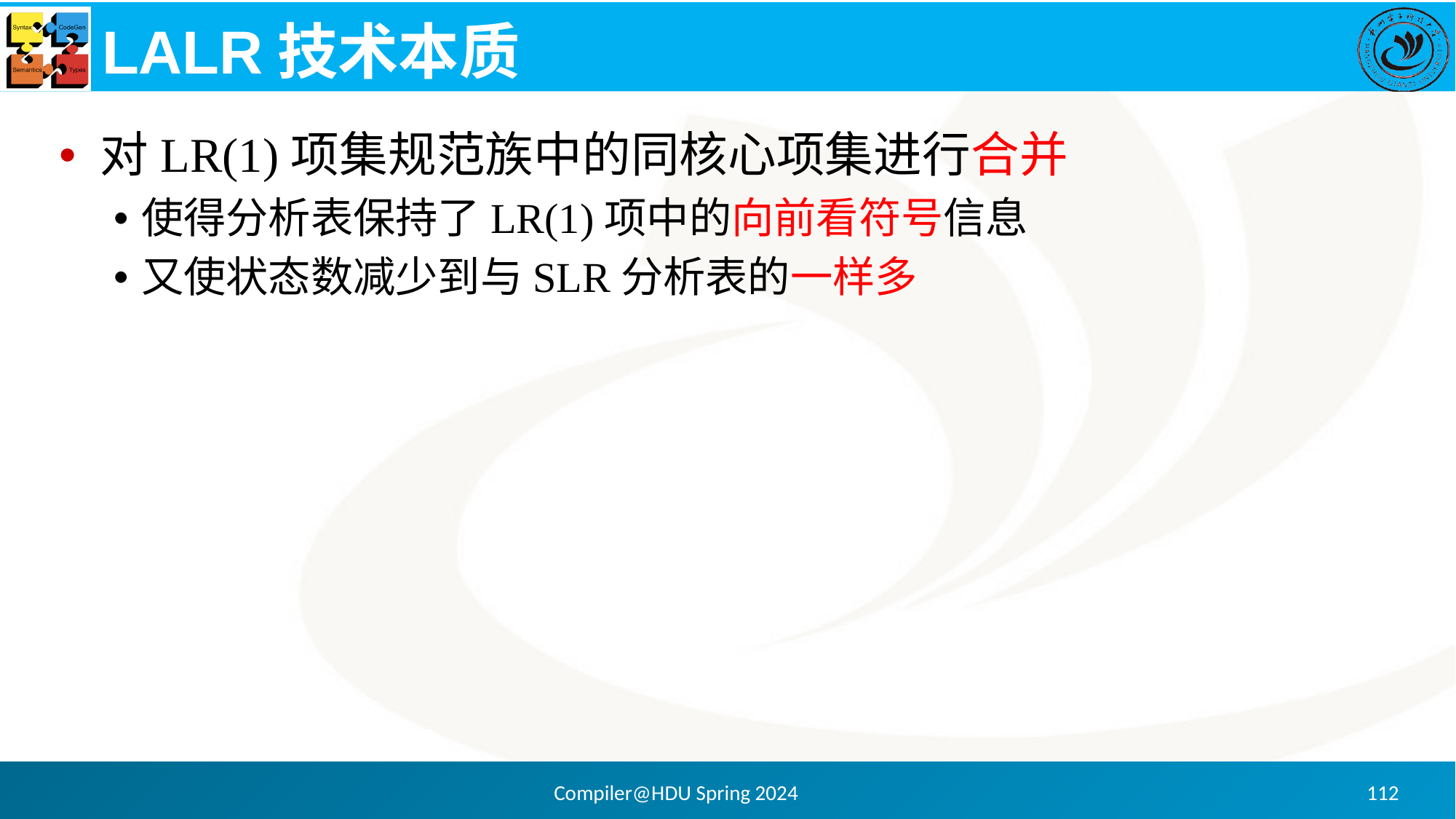

# LALR技术本质
对LR(1)项集规范族中的同核心项集进行合并
使得分析表保持了LR(1)项中的向前看符号信息
又使状态数减少到与SLR分析表的一样多
Compiler@HDU Spring 2024
112